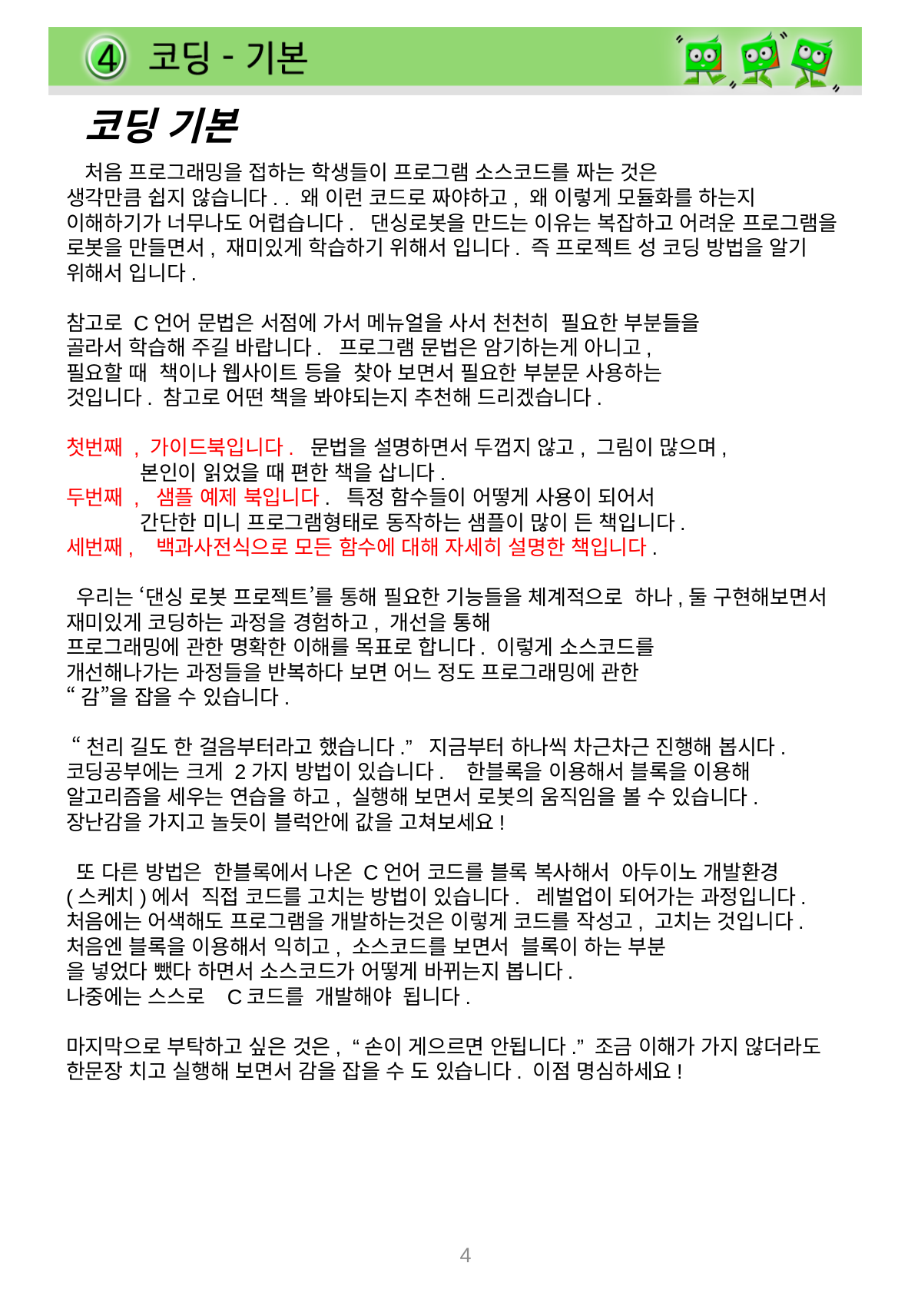

코딩 기본
  처음 프로그래밍을 접하는 학생들이 프로그램 소스코드를 짜는 것은
생각만큼 쉽지 않습니다. . 왜 이런 코드로 짜야하고, 왜 이렇게 모듈화를 하는지 이해하기가 너무나도 어렵습니다.  댄싱로봇을 만드는 이유는 복잡하고 어려운 프로그램을  로봇을 만들면서, 재미있게 학습하기 위해서 입니다. 즉 프로젝트 성 코딩 방법을 알기 위해서 입니다.

참고로 C언어 문법은 서점에 가서 메뉴얼을 사서 천천히  필요한 부분들을
골라서 학습해 주길 바랍니다.  프로그램 문법은 암기하는게 아니고,
필요할 때  책이나 웹사이트 등을  찾아 보면서 필요한 부분문 사용하는
것입니다. 참고로 어떤 책을 봐야되는지 추천해 드리겠습니다.

첫번째 , 가이드북입니다.  문법을 설명하면서 두껍지 않고, 그림이 많으며,
            본인이 읽었을 때 편한 책을 삽니다.
두번째 ,  샘플 예제 북입니다.  특정 함수들이 어떻게 사용이 되어서
            간단한 미니 프로그램형태로 동작하는 샘플이 많이 든 책입니다.
세번째,   백과사전식으로 모든 함수에 대해 자세히 설명한 책입니다.

 우리는 ‘댄싱 로봇 프로젝트’를 통해 필요한 기능들을 체계적으로  하나,둘 구현해보면서 재미있게 코딩하는 과정을 경험하고, 개선을 통해
프로그래밍에 관한 명확한 이해를 목표로 합니다. 이렇게 소스코드를
개선해나가는 과정들을 반복하다 보면 어느 정도 프로그래밍에 관한
“감”을 잡을 수 있습니다.

 “천리 길도 한 걸음부터라고 했습니다.”  지금부터 하나씩 차근차근 진행해 봅시다. 코딩공부에는 크게 2가지 방법이 있습니다.   한블록을 이용해서 블록을 이용해 알고리즘을 세우는 연습을 하고, 실행해 보면서 로봇의 움직임을 볼 수 있습니다.
장난감을 가지고 놀듯이 블럭안에 값을 고쳐보세요!

 또 다른 방법은  한블록에서 나온 C언어 코드를 블록 복사해서  아두이노 개발환경
(스케치)에서  직접 코드를 고치는 방법이 있습니다.  레벌업이 되어가는 과정입니다.  처음에는 어색해도 프로그램을 개발하는것은 이렇게 코드를 작성고, 고치는 것입니다.
처음엔 블록을 이용해서 익히고, 소스코드를 보면서  블록이 하는 부분
을 넣었다 뺐다 하면서 소스코드가 어떻게 바뀌는지 봅니다.
나중에는 스스로   C코드를  개발해야  됩니다.

마지막으로 부탁하고 싶은 것은,  “손이 게으르면 안됩니다.” 조금 이해가 가지 않더라도 한문장 치고 실행해 보면서 감을 잡을 수 도 있습니다. 이점 명심하세요!

4